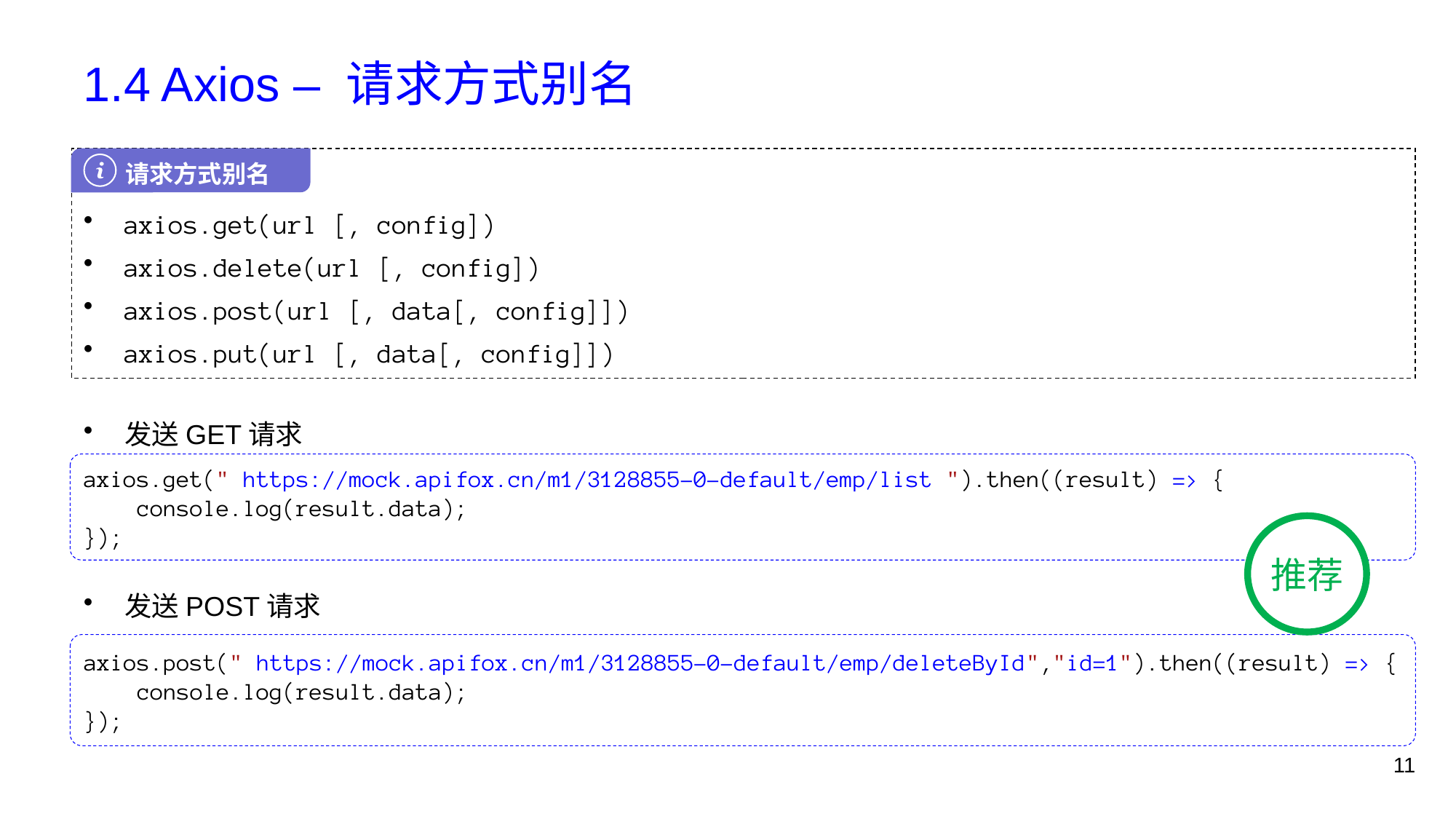

# 1.4 Axios – 请求方式别名
      请求方式别名

axios.get(url [, config])
axios.delete(url [, config])
axios.post(url [, data[, config]])
axios.put(url [, data[, config]])
发送GET请求

发送POST请求

axios.get(" https://mock.apifox.cn/m1/3128855-0-default/emp/list ").then((result) => {
    console.log(result.data);
});
推荐
axios.post(" https://mock.apifox.cn/m1/3128855-0-default/emp/deleteById","id=1").then((result) => {
    console.log(result.data);
});
11